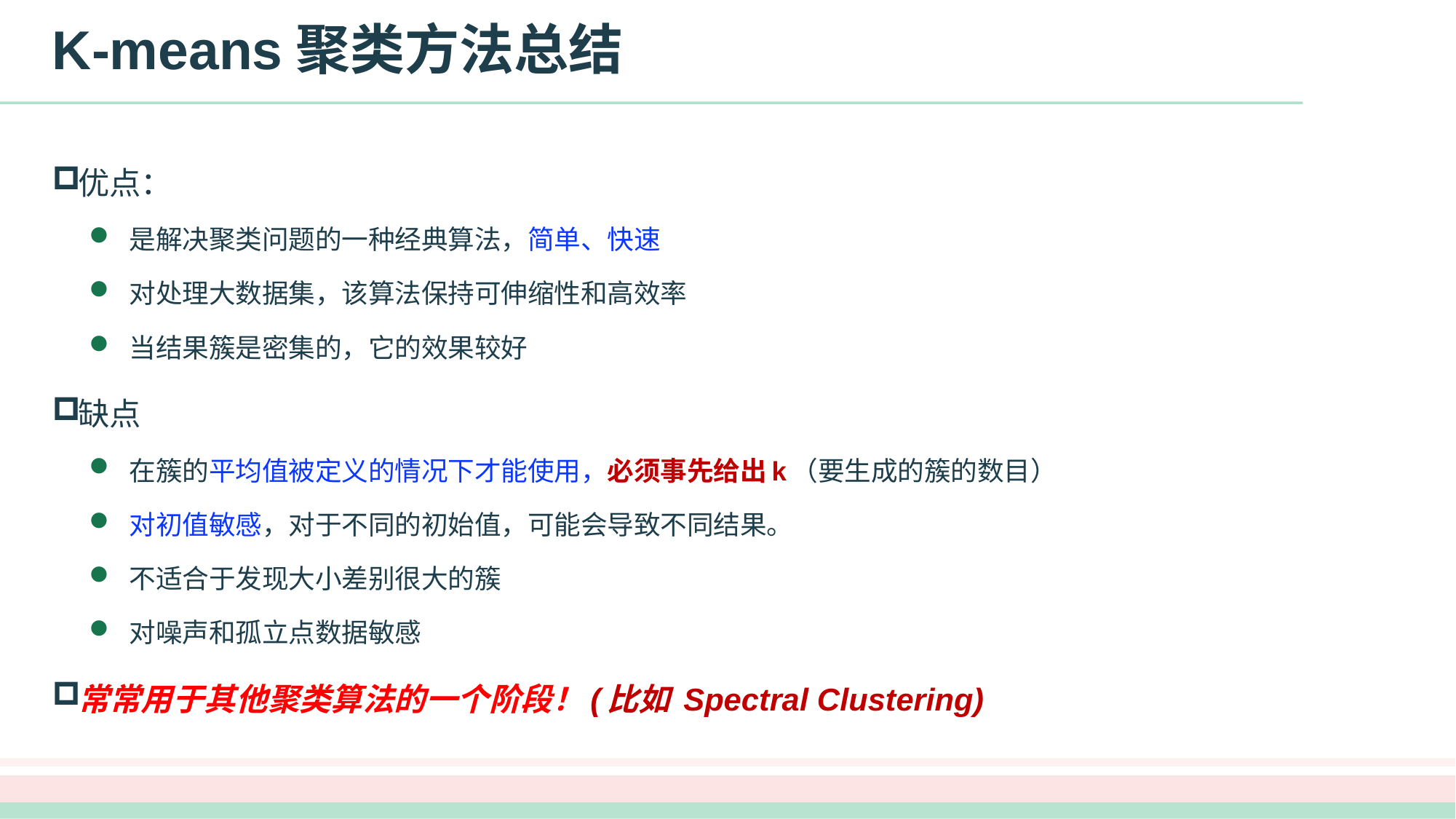

# K-means聚类方法总结
优点：
是解决聚类问题的一种经典算法，简单、快速
对处理大数据集，该算法保持可伸缩性和高效率
当结果簇是密集的，它的效果较好
缺点
在簇的平均值被定义的情况下才能使用，必须事先给出k（要生成的簇的数目）
对初值敏感，对于不同的初始值，可能会导致不同结果。
不适合于发现大小差别很大的簇
对噪声和孤立点数据敏感
常常用于其他聚类算法的一个阶段！(比如 Spectral Clustering)